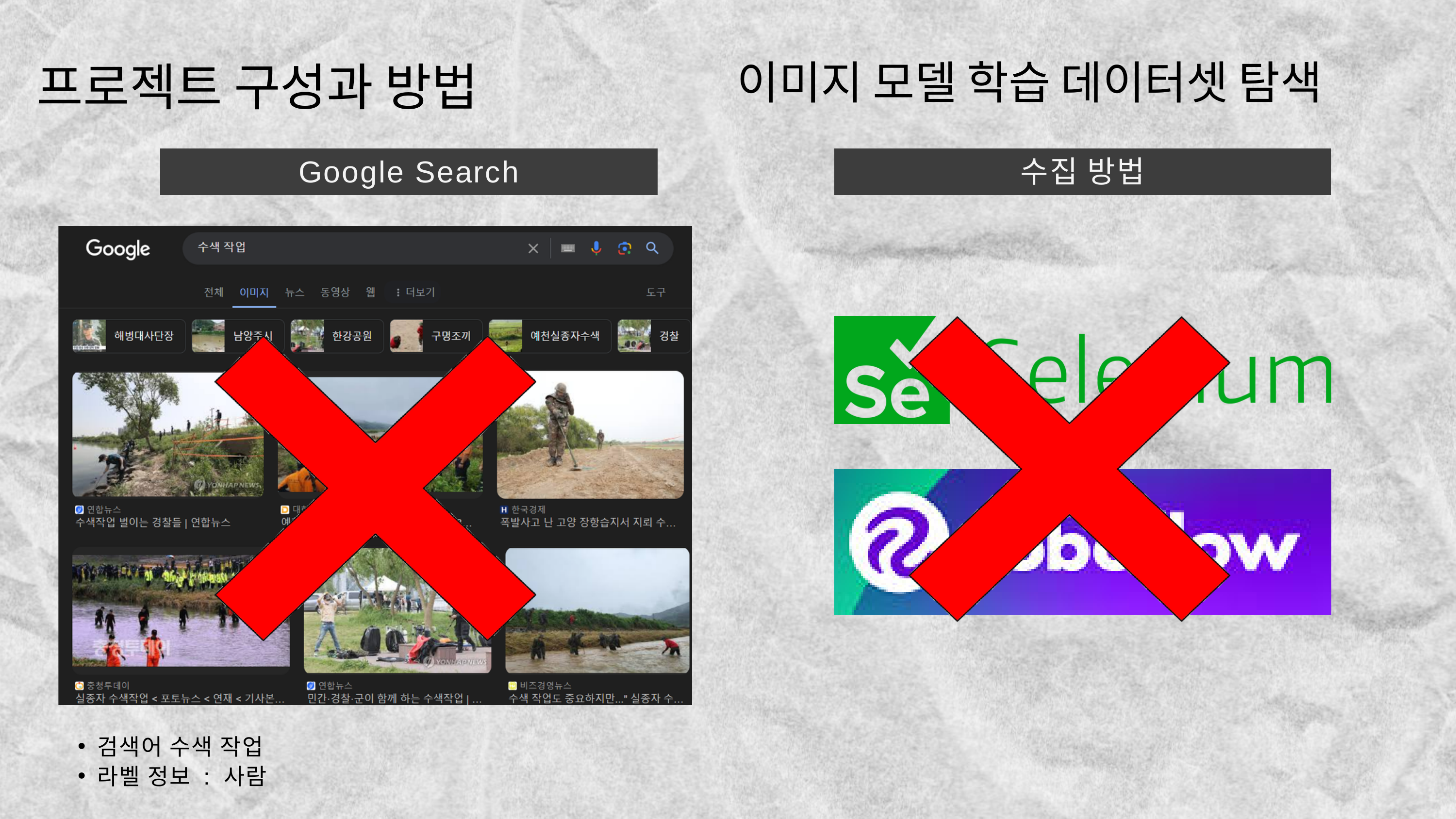

이미지 모델 학습 데이터셋 탐색
프로젝트 구성과 방법

Google Search

수집 방법

검색어 수색 작업
라벨 정보 : 사람